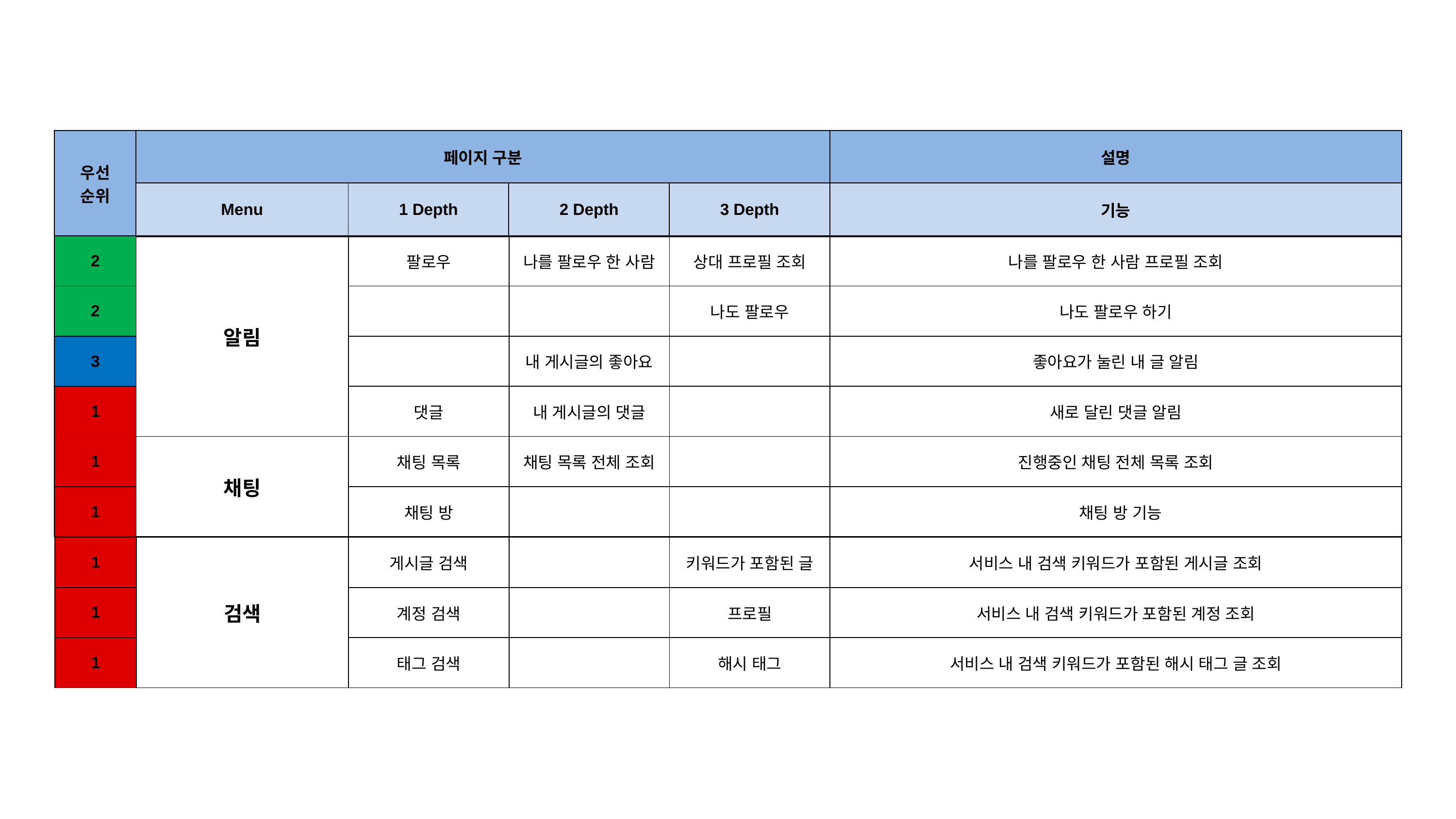

| 우선 순위 | 페이지 구분 |  |  |  | 설명 |
| --- | --- | --- | --- | --- | --- |
|  | Menu | 1 Depth | 2 Depth | 3 Depth | 기능 |
| 2 | 알림 | 팔로우 | 나를 팔로우 한 사람 | 상대 프로필 조회 | 나를 팔로우 한 사람 프로필 조회 |
| --- | --- | --- | --- | --- | --- |
| 2 |  |  |  | 나도 팔로우 | 나도 팔로우 하기 |
| 3 |  |  | 내 게시글의 좋아요 |  | 좋아요가 눌린 내 글 알림 |
| 1 |  | 댓글 | 내 게시글의 댓글 |  | 새로 달린 댓글 알림 |
| 1 | 채팅 | 채팅 목록 | 채팅 목록 전체 조회 |  | 진행중인 채팅 전체 목록 조회 |
| 1 |  | 채팅 방 |  |  | 채팅 방 기능 |
| 1 | 검색 | 게시글 검색 |  | 키워드가 포함된 글 | 서비스 내 검색 키워드가 포함된 게시글 조회 |
| --- | --- | --- | --- | --- | --- |
| 1 |  | 계정 검색 |  | 프로필 | 서비스 내 검색 키워드가 포함된 계정 조회 |
| 1 |  | 태그 검색 |  | 해시 태그 | 서비스 내 검색 키워드가 포함된 해시 태그 글 조회 |